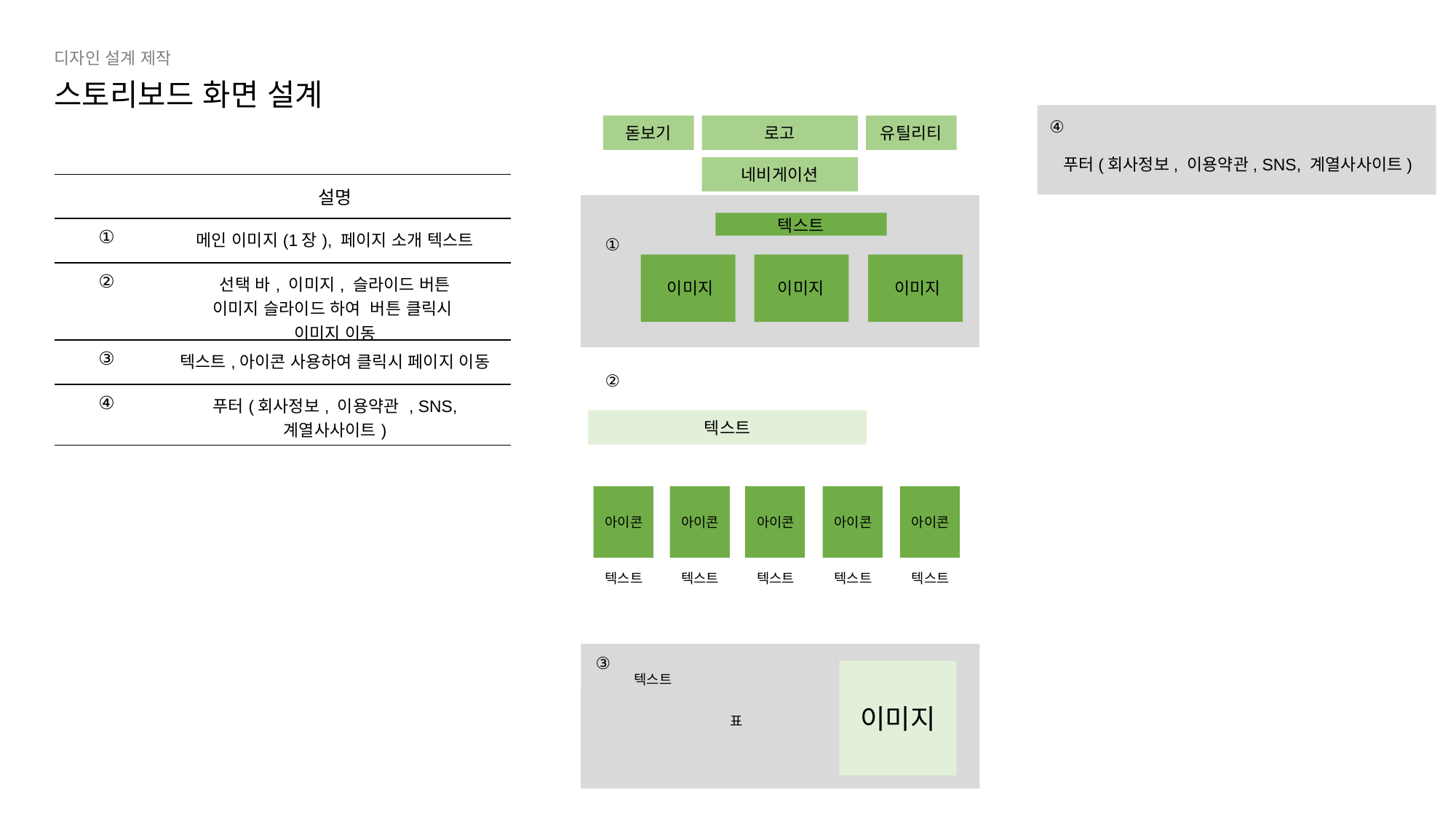

디자인 설계 제작
스토리보드 화면 설계

④
|  |
| --- |
| ① |
| ② |
| ③ |
돋보기
로고
유틸리티
네비게이션
푸터(회사정보, 이용약관, SNS, 계열사사이트)
|  | 설명 |
| --- | --- |
| ① | 메인 이미지(1장), 페이지 소개 텍스트 |
| ② | 선택 바, 이미지, 슬라이드 버튼 이미지 슬라이드 하여 버튼 클릭시 이미지 이동 |
| ③ | 텍스트,아이콘 사용하여 클릭시 페이지 이동 |
| ④ | 푸터(회사정보, 이용약관 , SNS, 계열사사이트) |
텍스트

이미지
이미지
이미지
텍스트

아이콘
아이콘
아이콘
아이콘
아이콘
텍스트
텍스트
텍스트
텍스트
텍스트

③
이미지
텍스트
표